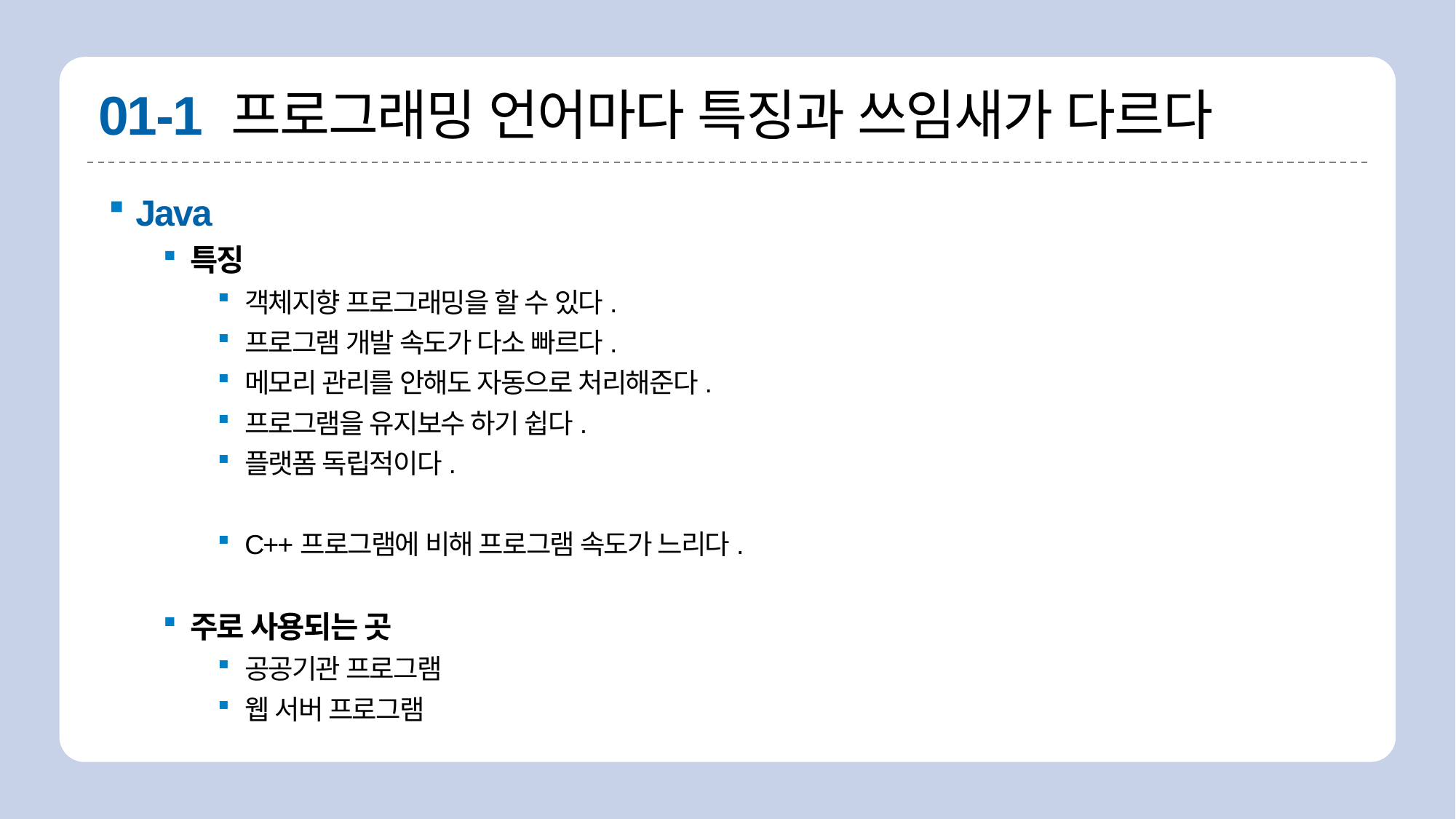

# 01-1 프로그래밍 언어마다 특징과 쓰임새가 다르다
Java
특징
객체지향 프로그래밍을 할 수 있다.
프로그램 개발 속도가 다소 빠르다.
메모리 관리를 안해도 자동으로 처리해준다.
프로그램을 유지보수 하기 쉽다.
플랫폼 독립적이다.

C++프로그램에 비해 프로그램 속도가 느리다.

주로 사용되는 곳
공공기관 프로그램
웹 서버 프로그램